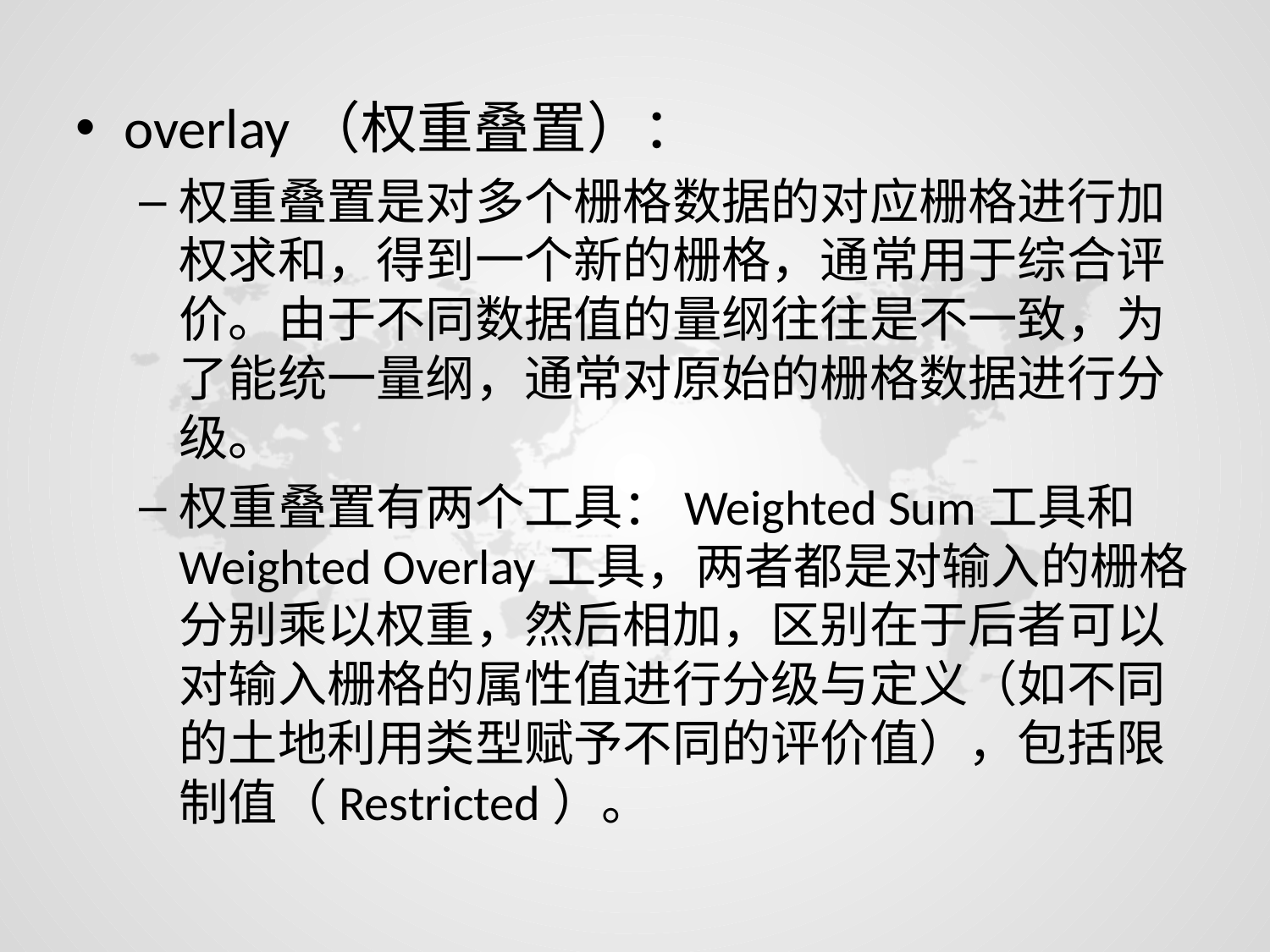

overlay（权重叠置）：
权重叠置是对多个栅格数据的对应栅格进行加权求和，得到一个新的栅格，通常用于综合评价。由于不同数据值的量纲往往是不一致，为了能统一量纲，通常对原始的栅格数据进行分级。
权重叠置有两个工具：Weighted Sum工具和Weighted Overlay工具，两者都是对输入的栅格分别乘以权重，然后相加，区别在于后者可以对输入栅格的属性值进行分级与定义（如不同的土地利用类型赋予不同的评价值），包括限制值（Restricted）。